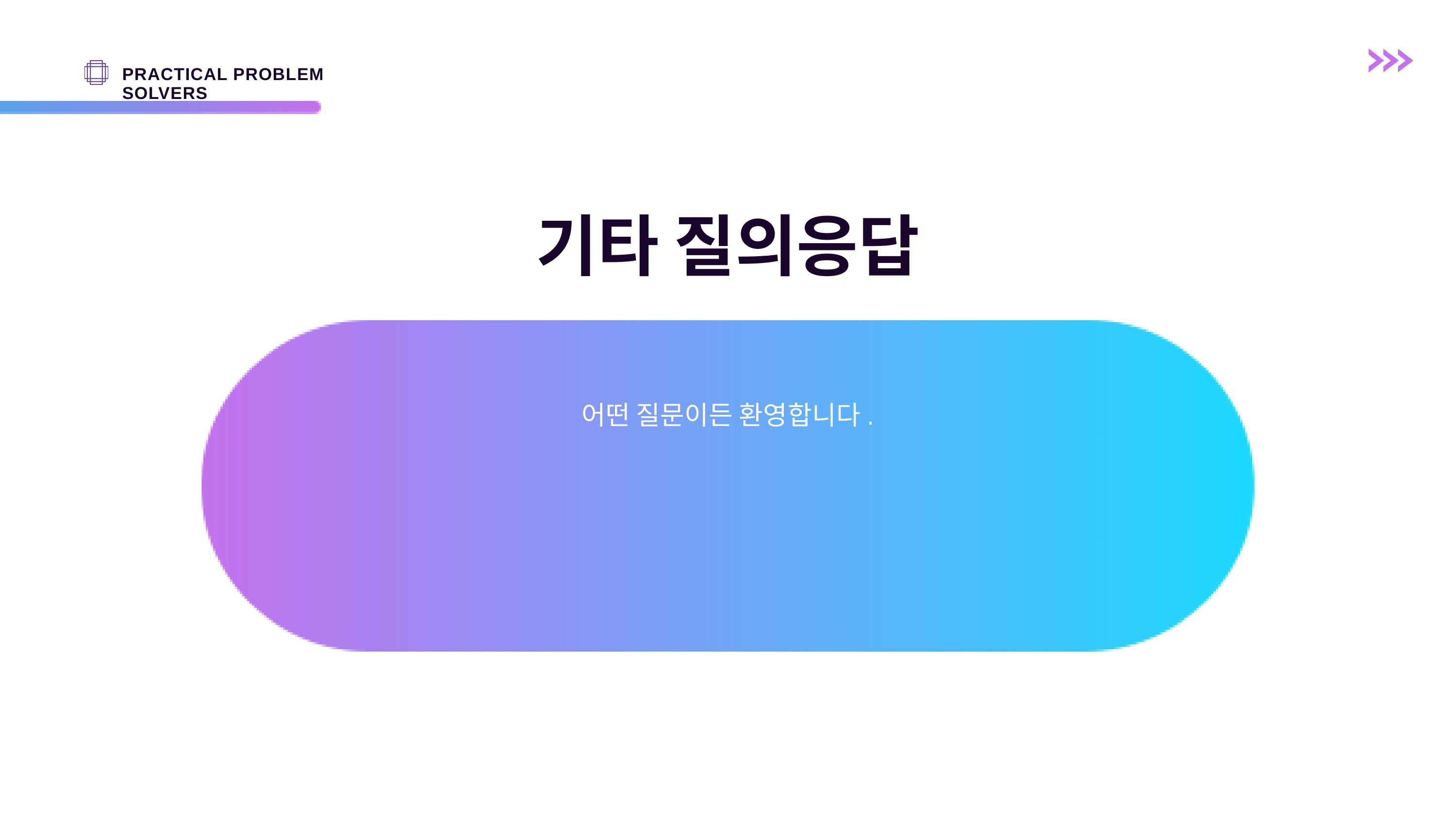

PRACTICAL PROBLEM SOLVERS

기타 질의응답

어떤 질문이든 환영합니다.